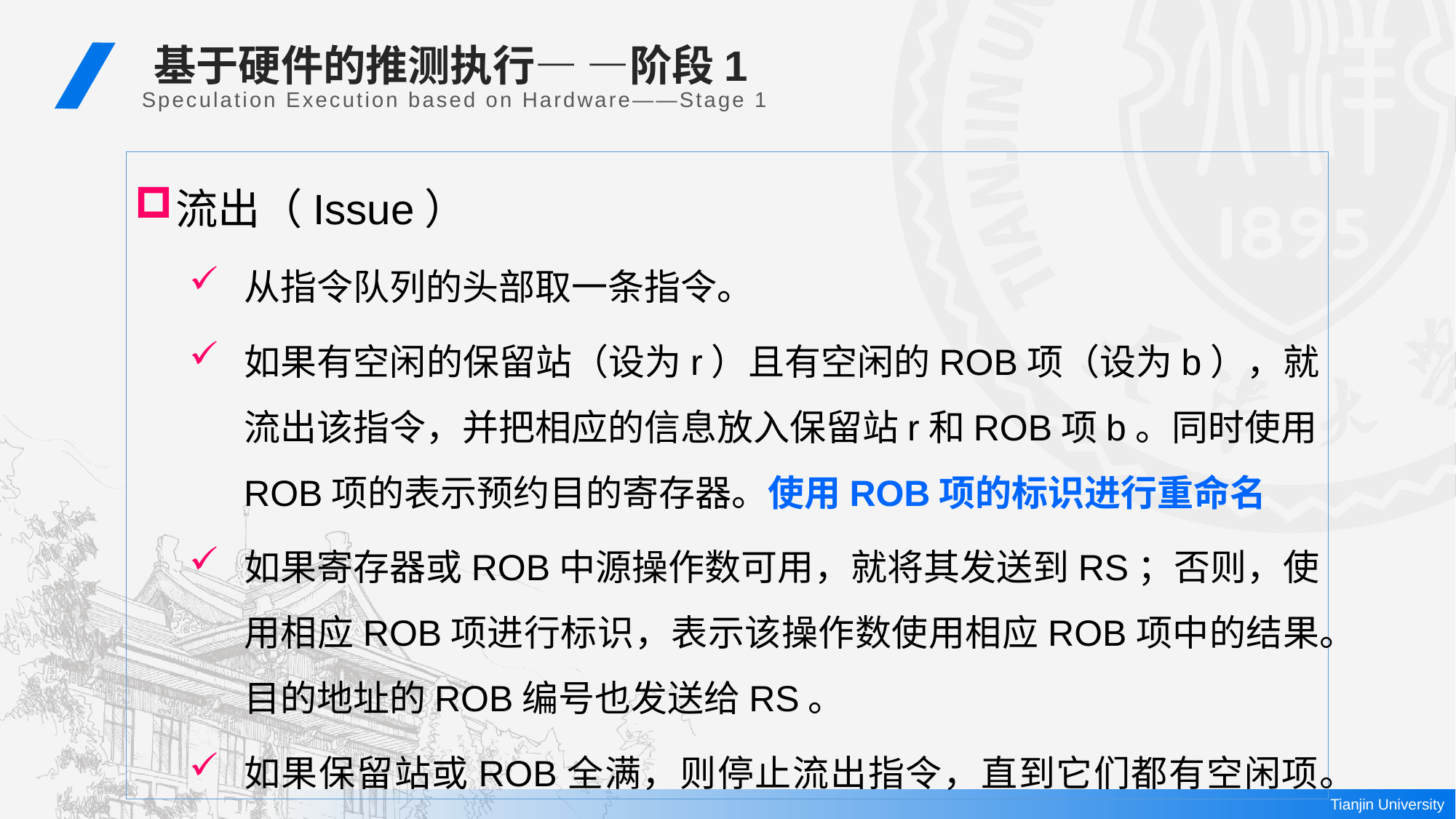

基于硬件的推测执行— —阶段1
Speculation Execution based on Hardware——Stage 1
流出（Issue）
从指令队列的头部取一条指令。
如果有空闲的保留站（设为r）且有空闲的ROB项（设为b），就流出该指令，并把相应的信息放入保留站r和ROB项b。同时使用ROB项的表示预约目的寄存器。使用ROB项的标识进行重命名
如果寄存器或ROB中源操作数可用，就将其发送到RS；否则，使用相应ROB项进行标识，表示该操作数使用相应ROB项中的结果。目的地址的ROB编号也发送给RS。
如果保留站或ROB全满，则停止流出指令，直到它们都有空闲项。